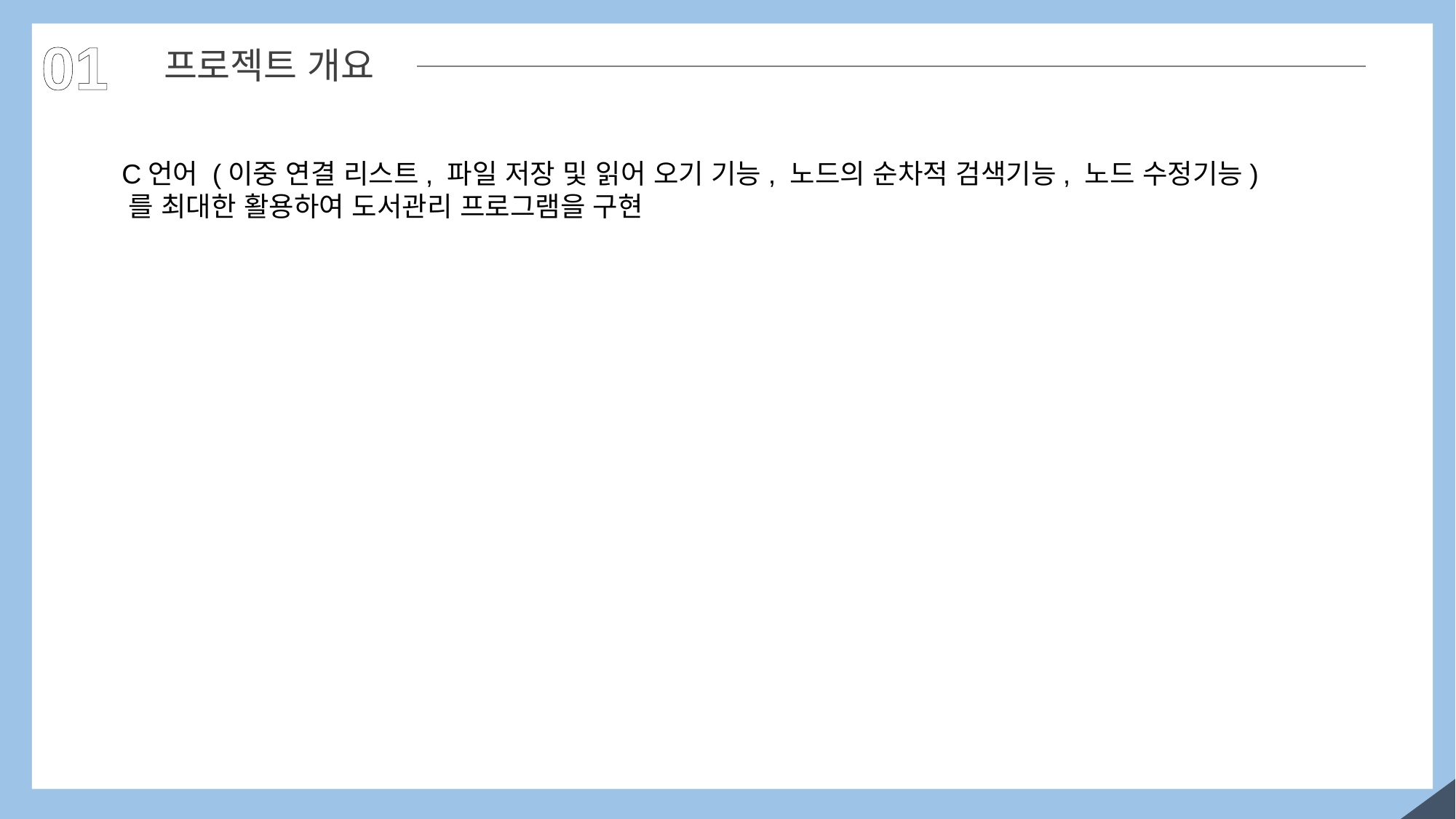

01

프로젝트 개요
 C언어 (이중 연결 리스트, 파일 저장 및 읽어 오기 기능, 노드의 순차적 검색기능, 노드 수정기능)
 를 최대한 활용하여 도서관리 프로그램을 구현